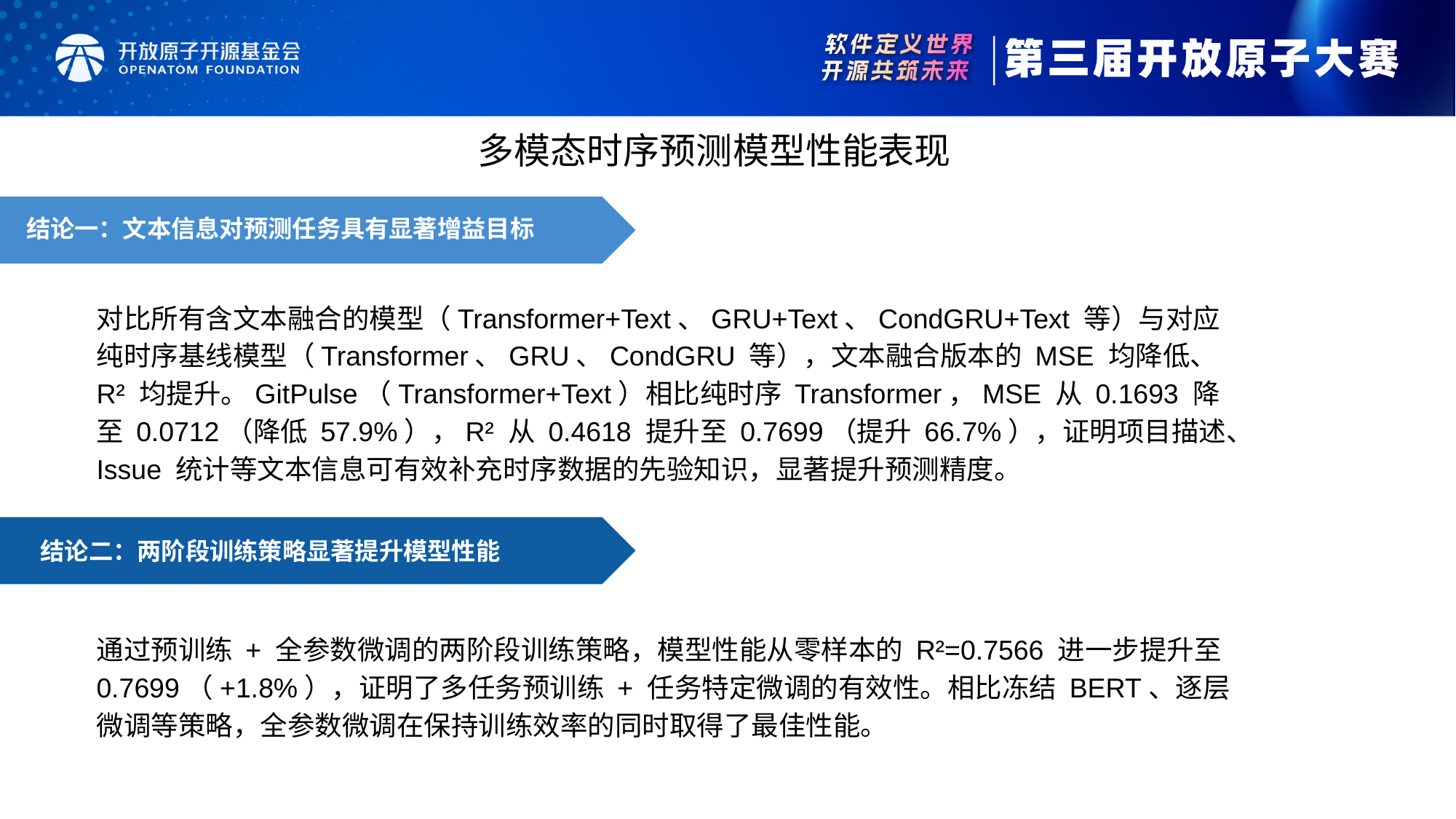

多模态时序预测模型性能表现

结论一：文本信息对预测任务具有显著增益目标
对比所有含文本融合的模型（Transformer+Text、GRU+Text、CondGRU+Text 等）与对应纯时序基线模型（Transformer、GRU、CondGRU 等），文本融合版本的 MSE 均降低、R² 均提升。GitPulse（Transformer+Text）相比纯时序 Transformer，MSE 从 0.1693 降至 0.0712（降低 57.9%），R² 从 0.4618 提升至 0.7699（提升 66.7%），证明项目描述、Issue 统计等文本信息可有效补充时序数据的先验知识，显著提升预测精度。

结论二：两阶段训练策略显著提升模型性能
通过预训练 + 全参数微调的两阶段训练策略，模型性能从零样本的 R²=0.7566 进一步提升至 0.7699（+1.8%），证明了多任务预训练 + 任务特定微调的有效性。相比冻结 BERT、逐层微调等策略，全参数微调在保持训练效率的同时取得了最佳性能。